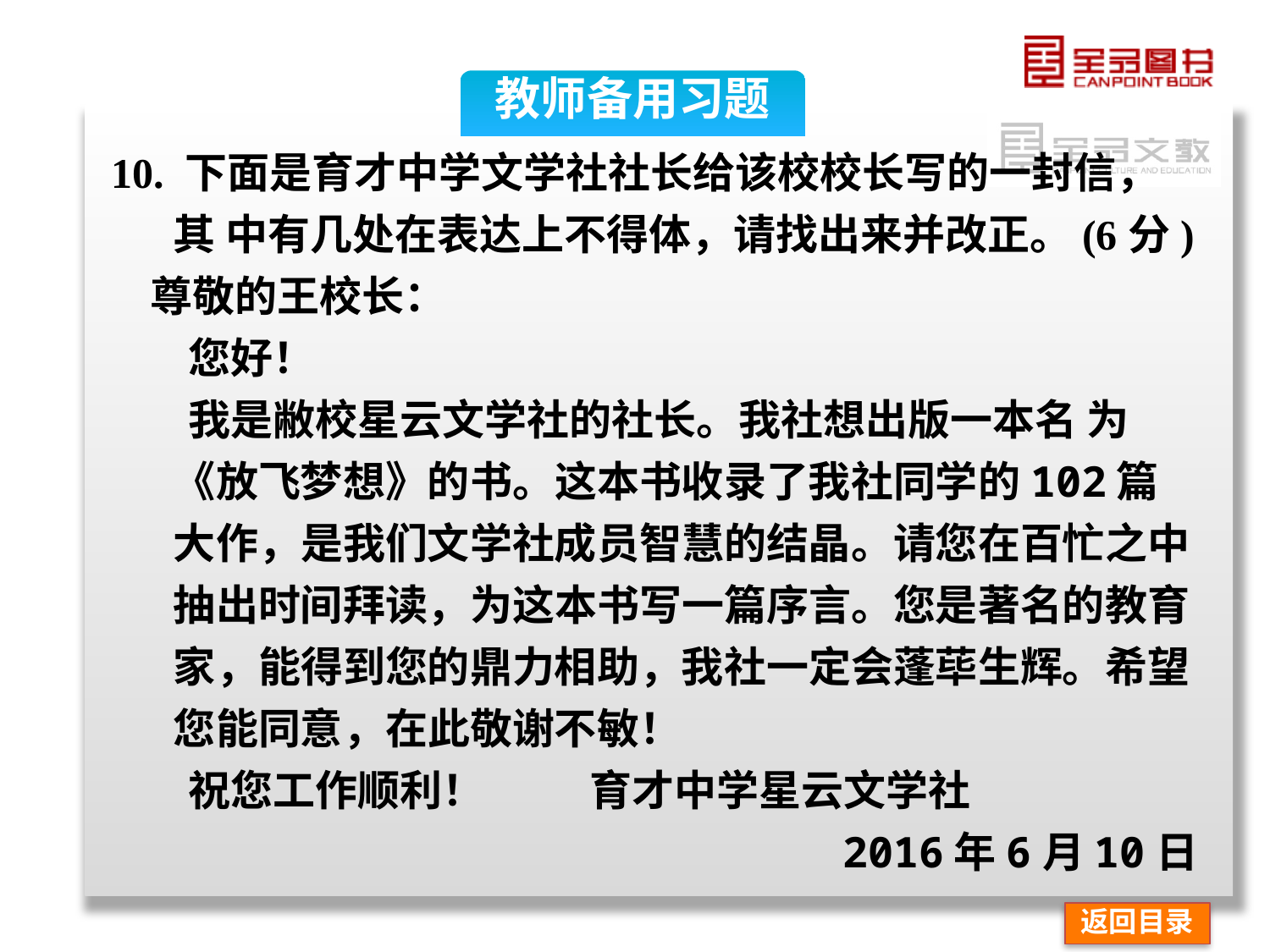

教师备用习题
10. 下面是育才中学文学社社长给该校校长写的一封信，其 中有几处在表达上不得体，请找出来并改正。(6分)
   尊敬的王校长：
       您好！
       我是敝校星云文学社的社长。我社想出版一本名 为《放飞梦想》的书。这本书收录了我社同学的102篇大作，是我们文学社成员智慧的结晶。请您在百忙之中抽出时间拜读，为这本书写一篇序言。您是著名的教育家，能得到您的鼎力相助，我社一定会蓬荜生辉。希望您能同意，在此敬谢不敏！
       祝您工作顺利！           育才中学星云文学社
2016年6月10日
返回目录